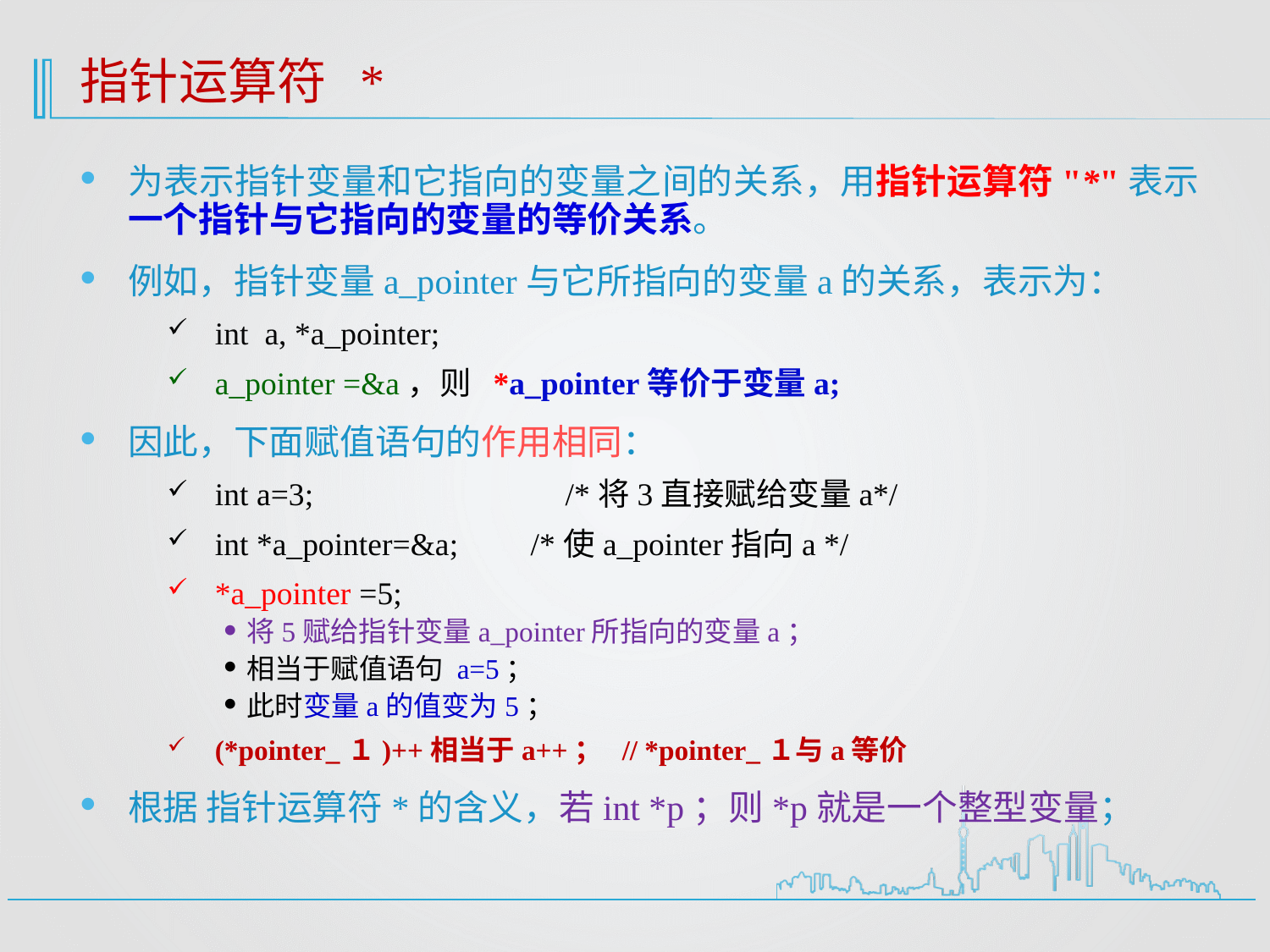

# 指针运算符  *
为表示指针变量和它指向的变量之间的关系，用指针运算符"*"表示一个指针与它指向的变量的等价关系。
例如，指针变量a_pointer与它所指向的变量a的关系，表示为：
int  a, *a_pointer;
a_pointer =&a，则  *a_pointer等价于变量a;
因此，下面赋值语句的作用相同：
int a=3;		            /*将3直接赋给变量a*/
int *a_pointer=&a;         /*使a_pointer指向a */
*a_pointer =5;
将5赋给指针变量a_pointer所指向的变量a；
相当于赋值语句 a=5；
此时变量a的值变为5；
(*pointer_１)++相当于a++；  // *pointer_１与a等价
根据 指针运算符*的含义，若int *p；则*p就是一个整型变量；